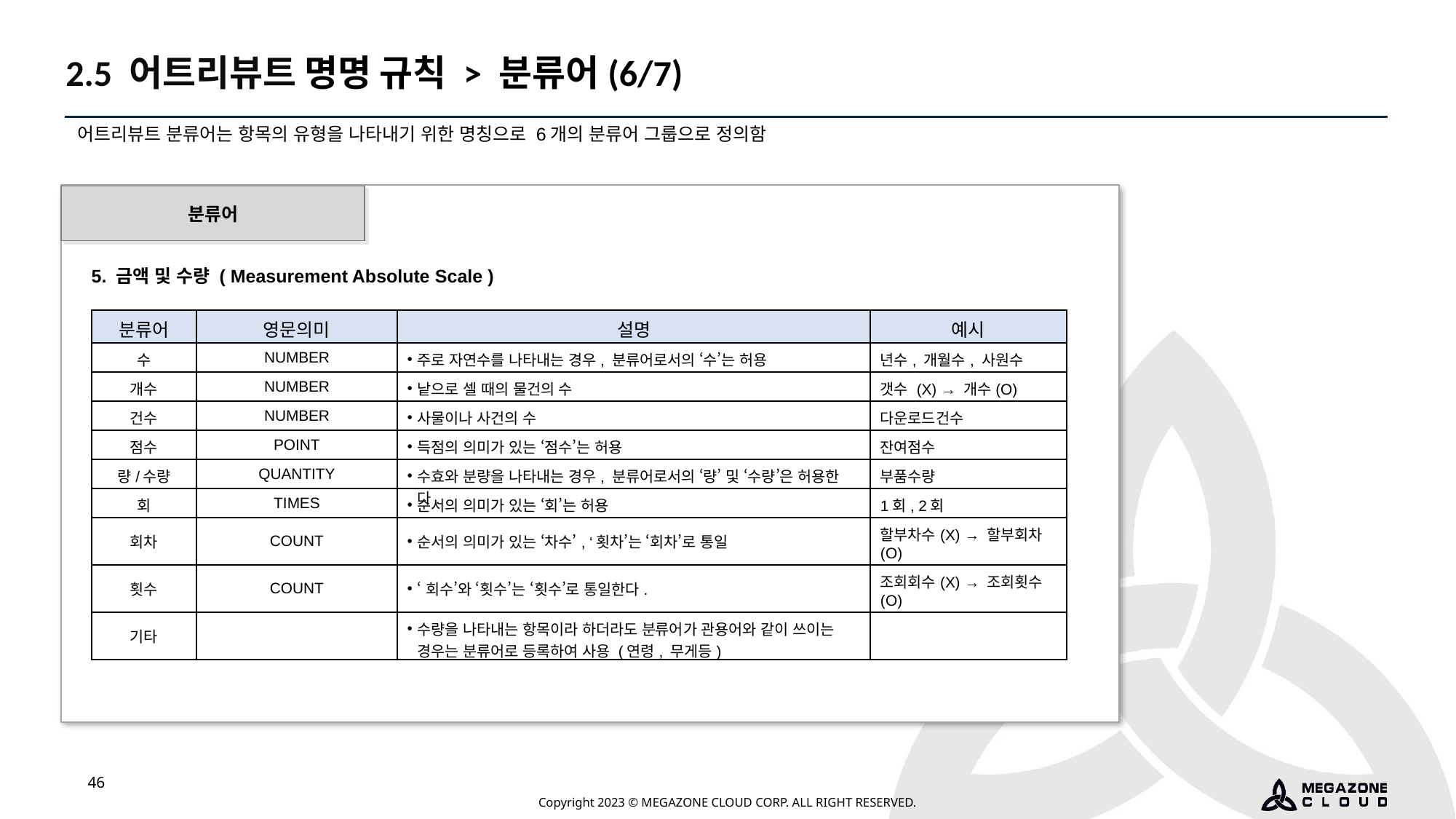

2.5 어트리뷰트 명명 규칙 > 분류어(6/7)
어트리뷰트 분류어는 항목의 유형을 나타내기 위한 명칭으로 6개의 분류어 그룹으로 정의함

분류어
5. 금액 및 수량 ( Measurement Absolute Scale )
| 분류어 | 영문의미 | 설명 | 예시 |
| --- | --- | --- | --- |
| 수 | NUMBER | 주로 자연수를 나타내는 경우, 분류어로서의 ‘수’는 허용 | 년수, 개월수, 사원수 |
| 개수 | NUMBER | 낱으로 셀 때의 물건의 수 | 갯수 (X) → 개수(O) |
| 건수 | NUMBER | 사물이나 사건의 수 | 다운로드건수 |
| 점수 | POINT | 득점의 의미가 있는 ‘점수’는 허용 | 잔여점수 |
| 량/수량 | QUANTITY | 수효와 분량을 나타내는 경우, 분류어로서의 ‘량’ 및 ‘수량’은 허용한다. | 부품수량 |
| 회 | TIMES | 순서의 의미가 있는 ‘회’는 허용 | 1회, 2회 |
| 회차 | COUNT | 순서의 의미가 있는 ‘차수’, ‘횟차’는 ‘회차’로 통일 | 할부차수(X) → 할부회차(O) |
| 횟수 | COUNT | ‘회수’와 ‘횟수’는 ‘횟수’로 통일한다. | 조회회수(X) → 조회횟수(O) |
| 기타 |  | 수량을 나타내는 항목이라 하더라도 분류어가 관용어와 같이 쓰이는 경우는 분류어로 등록하여 사용 (연령, 무게등) |  |